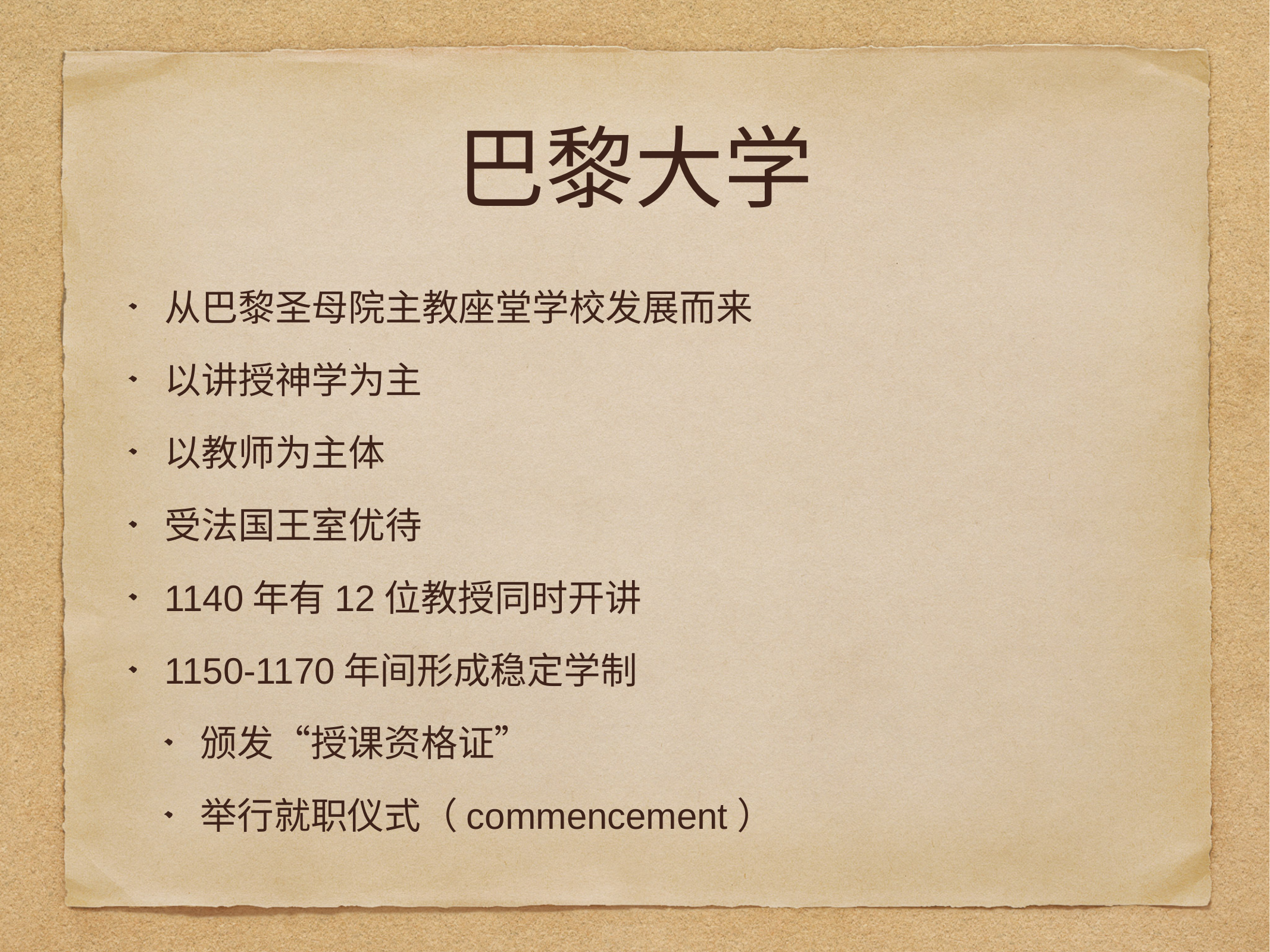

# 巴黎大学
从巴黎圣母院主教座堂学校发展而来
以讲授神学为主
以教师为主体
受法国王室优待
1140年有12位教授同时开讲
1150-1170年间形成稳定学制
颁发“授课资格证”
举行就职仪式（commencement）